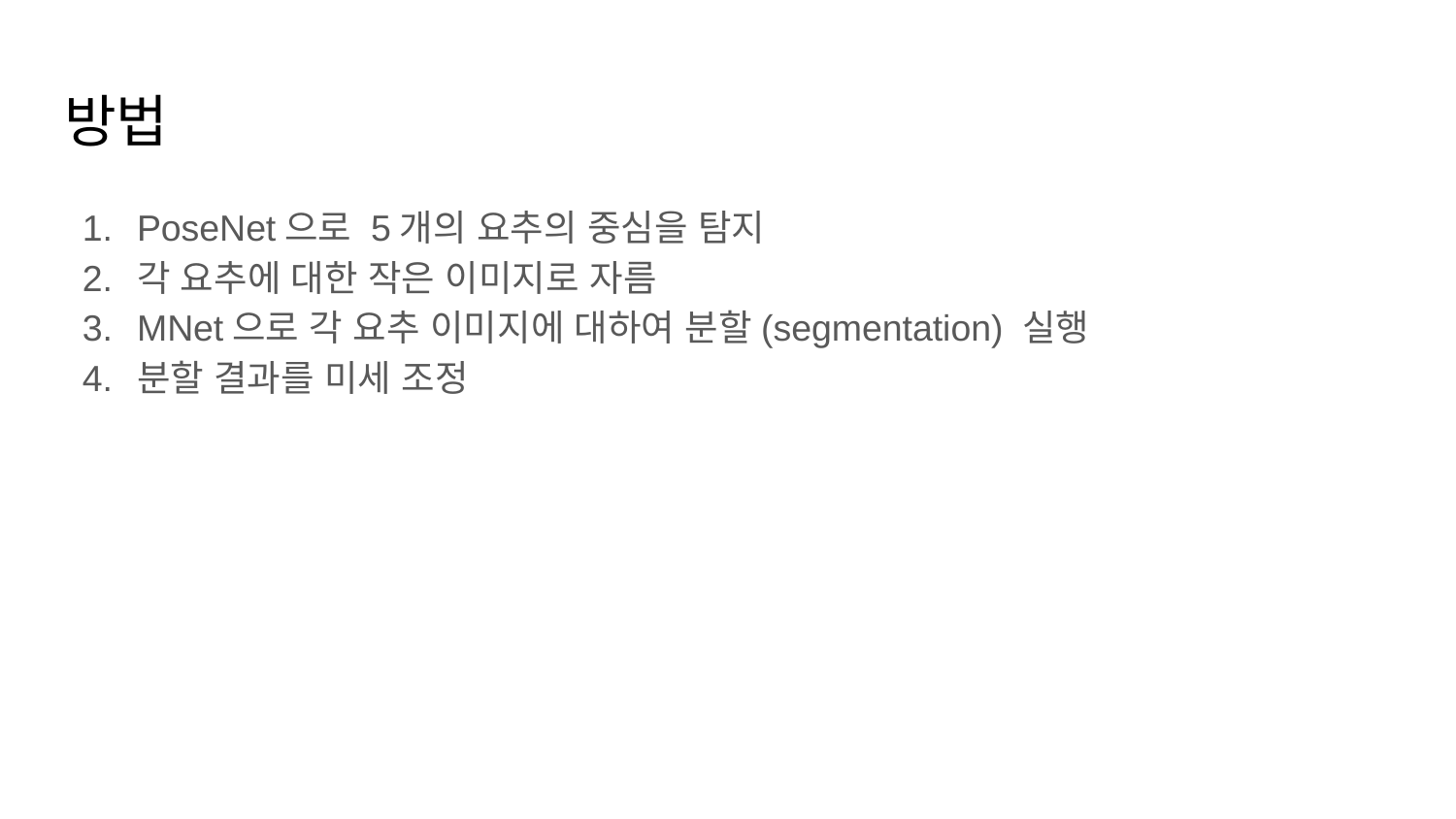

# 방법
PoseNet으로 5개의 요추의 중심을 탐지
각 요추에 대한 작은 이미지로 자름
MNet으로 각 요추 이미지에 대하여 분할(segmentation) 실행
분할 결과를 미세 조정